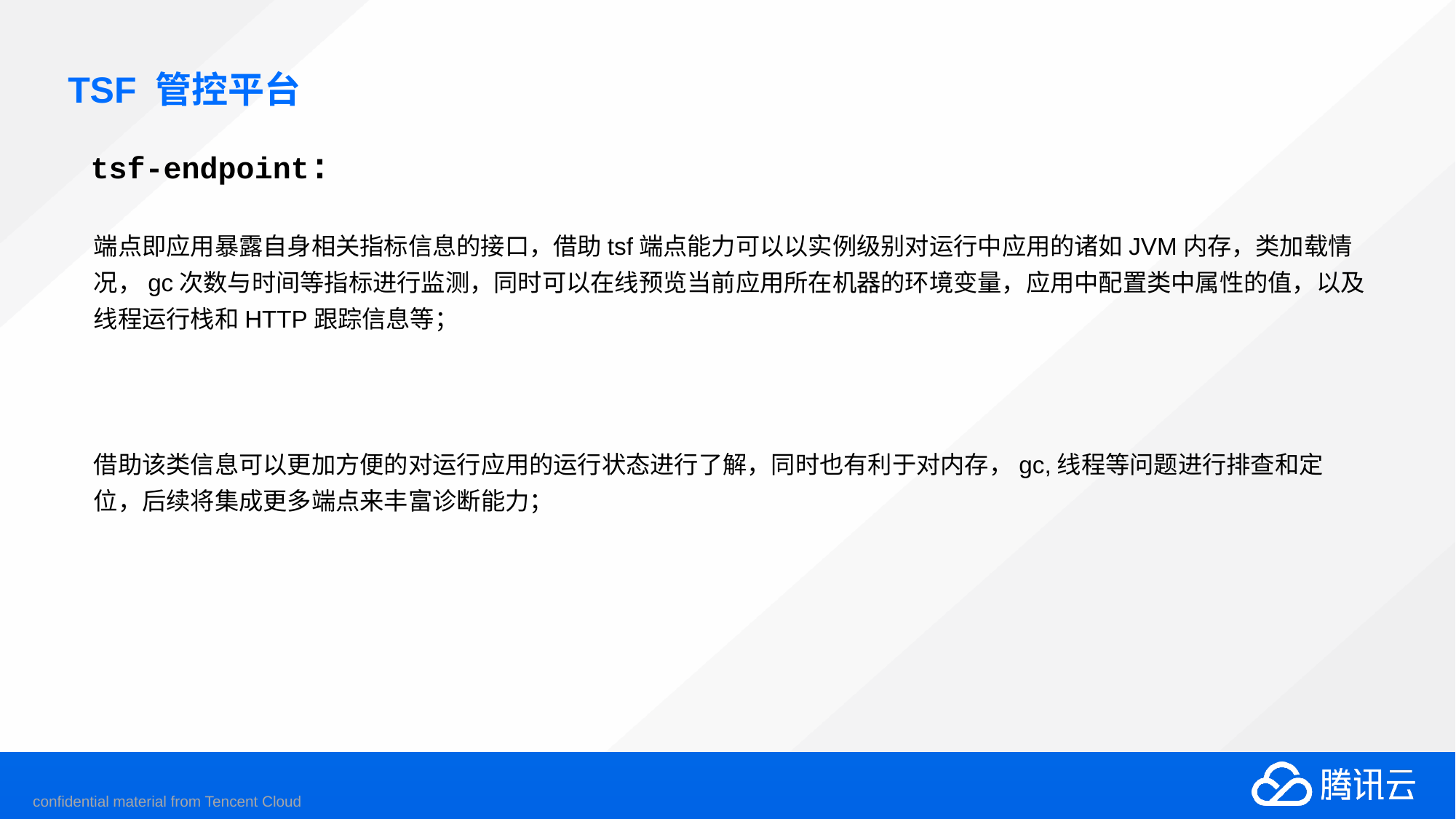

# TSF 管控平台
tsf-endpoint:

端点即应用暴露自身相关指标信息的接口，借助tsf端点能力可以以实例级别对运行中应用的诸如JVM内存，类加载情况，gc次数与时间等指标进行监测，同时可以在线预览当前应用所在机器的环境变量，应用中配置类中属性的值，以及线程运行栈和HTTP跟踪信息等；

借助该类信息可以更加方便的对运行应用的运行状态进行了解，同时也有利于对内存，gc,线程等问题进行排查和定位，后续将集成更多端点来丰富诊断能力；